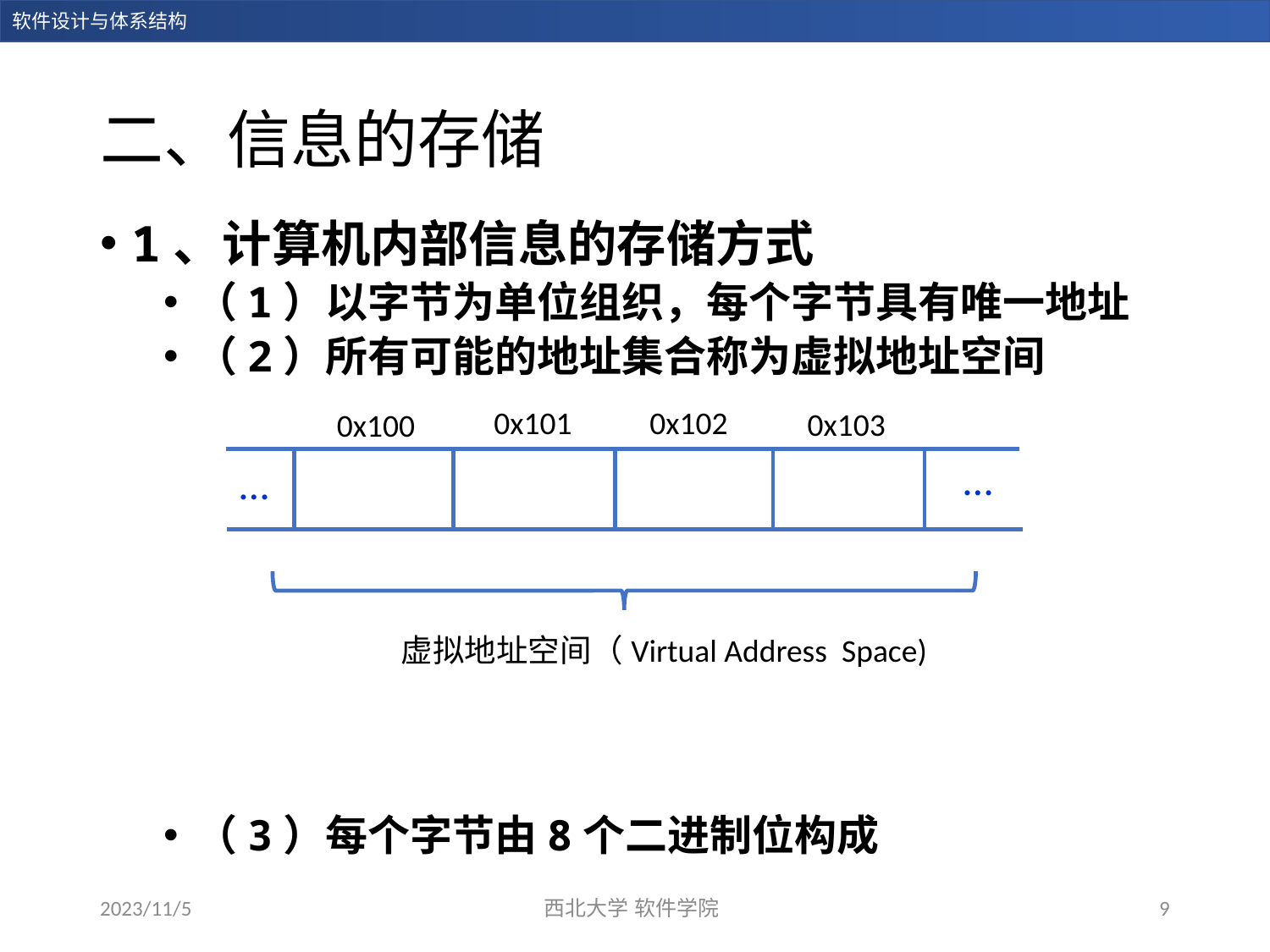

# 二、信息的存储
1、计算机内部信息的存储方式
（1）以字节为单位组织，每个字节具有唯一地址
（2）所有可能的地址集合称为虚拟地址空间

（3）每个字节由8个二进制位构成

0x101
0x102
0x103
0x100
…
…
虚拟地址空间（Virtual Address  Space)
2023/11/5
西北大学 软件学院
9